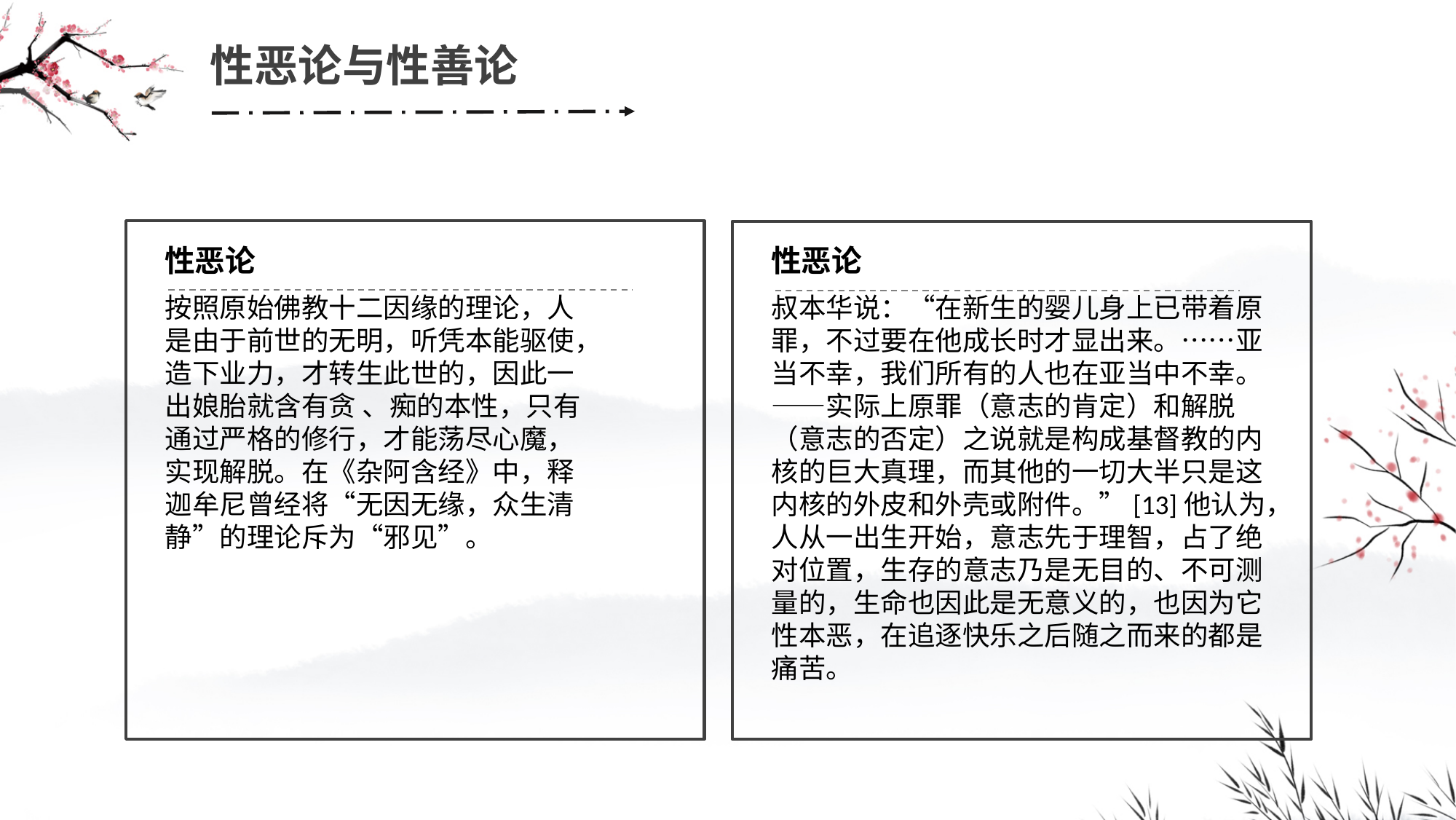

性恶论与性善论

性恶论
性恶论
按照原始佛教十二因缘的理论，人是由于前世的无明，听凭本能驱使，造下业力，才转生此世的，因此一出娘胎就含有贪 、痴的本性，只有通过严格的修行，才能荡尽心魔，实现解脱。在《杂阿含经》中，释迦牟尼曾经将“无因无缘，众生清静”的理论斥为“邪见”。
叔本华说：“在新生的婴儿身上已带着原罪，不过要在他成长时才显出来。……亚当不幸，我们所有的人也在亚当中不幸。——实际上原罪（意志的肯定）和解脱（意志的否定）之说就是构成基督教的内核的巨大真理，而其他的一切大半只是这内核的外皮和外壳或附件。”[13]他认为，人从一出生开始，意志先于理智，占了绝对位置，生存的意志乃是无目的、不可测量的，生命也因此是无意义的，也因为它性本恶，在追逐快乐之后随之而来的都是痛苦。